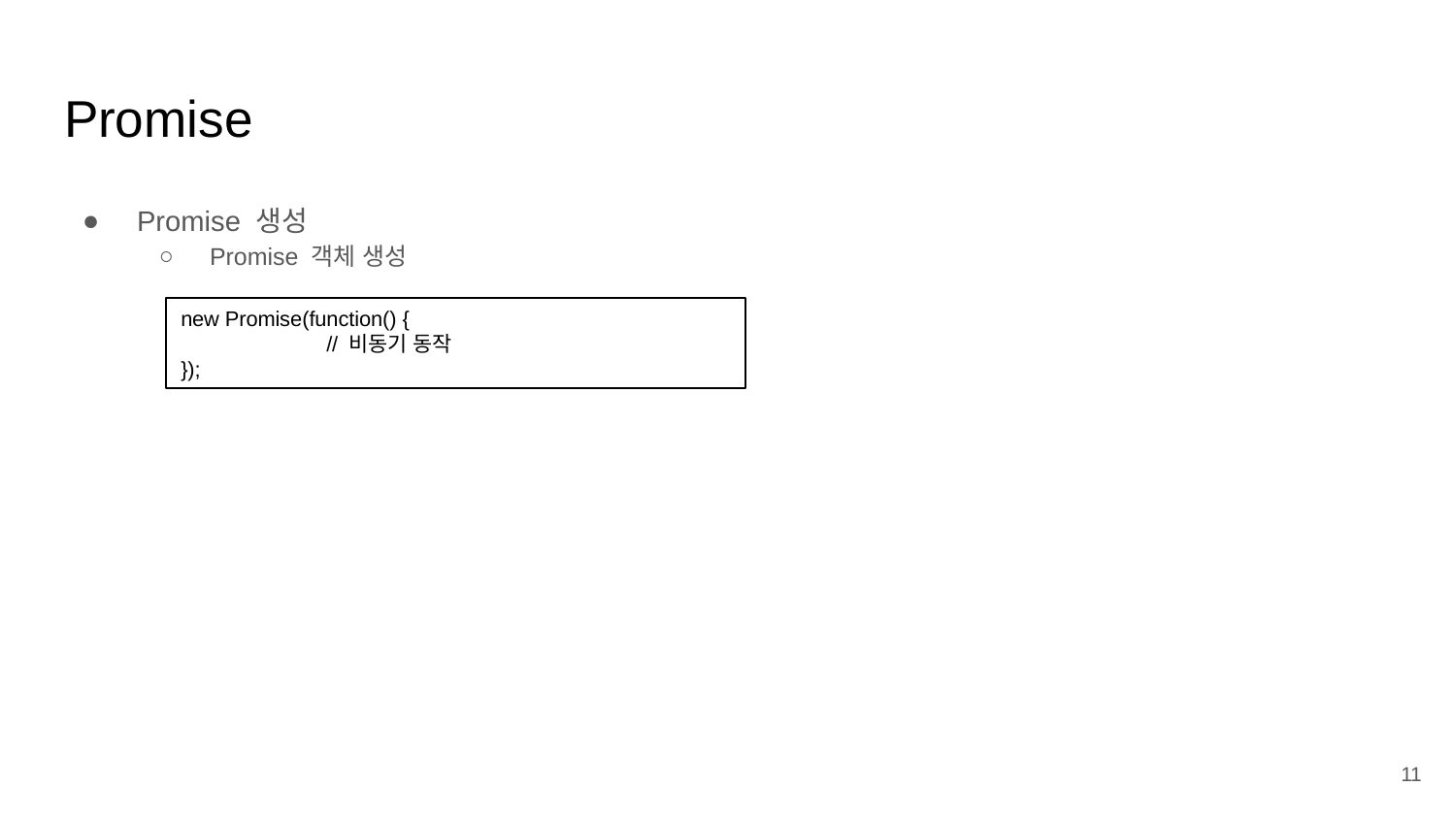

# Promise
Promise 생성
Promise 객체 생성

new Promise(function() {
	// 비동기 동작
});
11